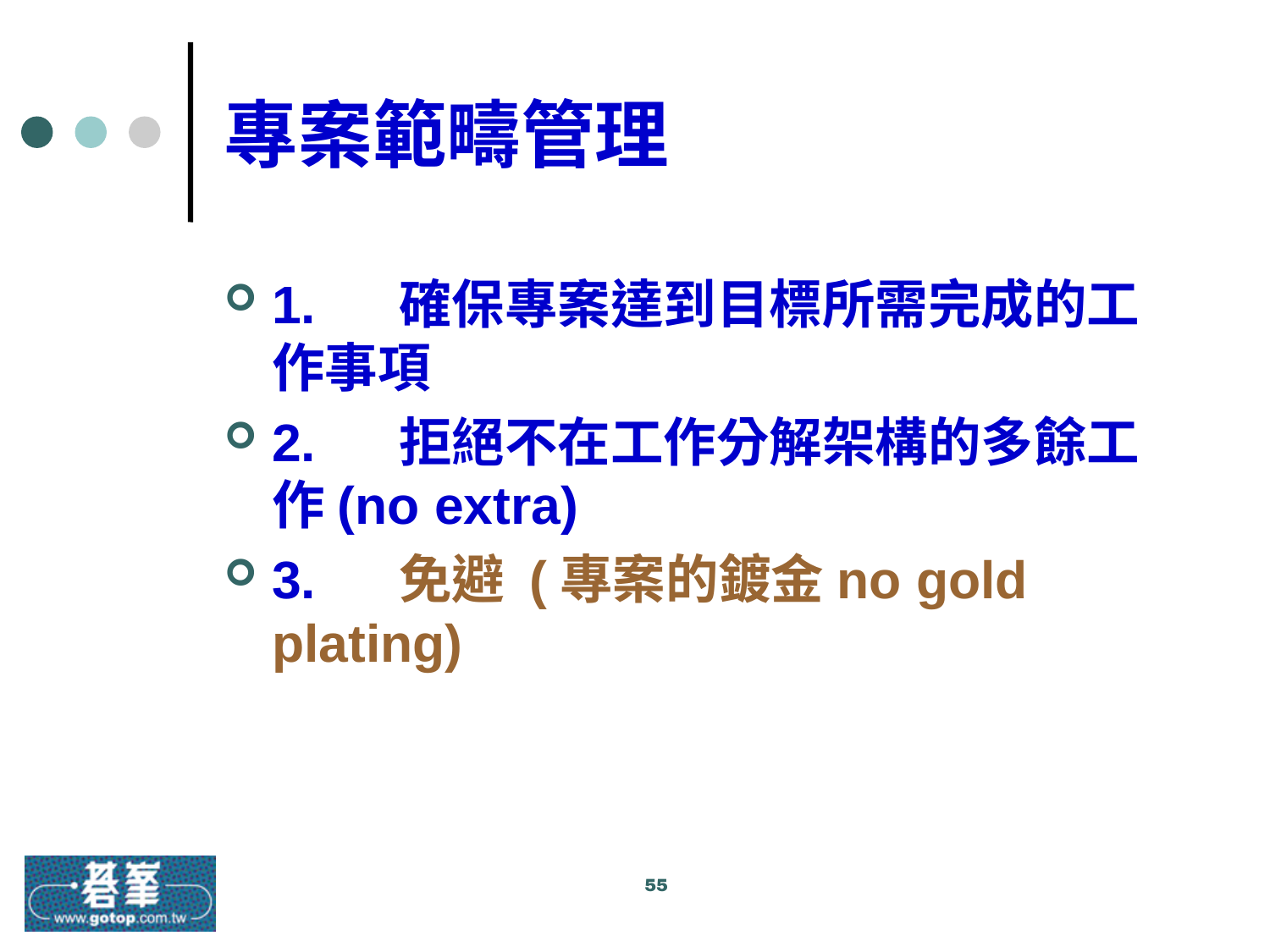

# 專案範疇管理
1.	確保專案達到目標所需完成的工作事項
2.	拒絕不在工作分解架構的多餘工作(no extra)
3.	免避 (專案的鍍金no gold plating)
55